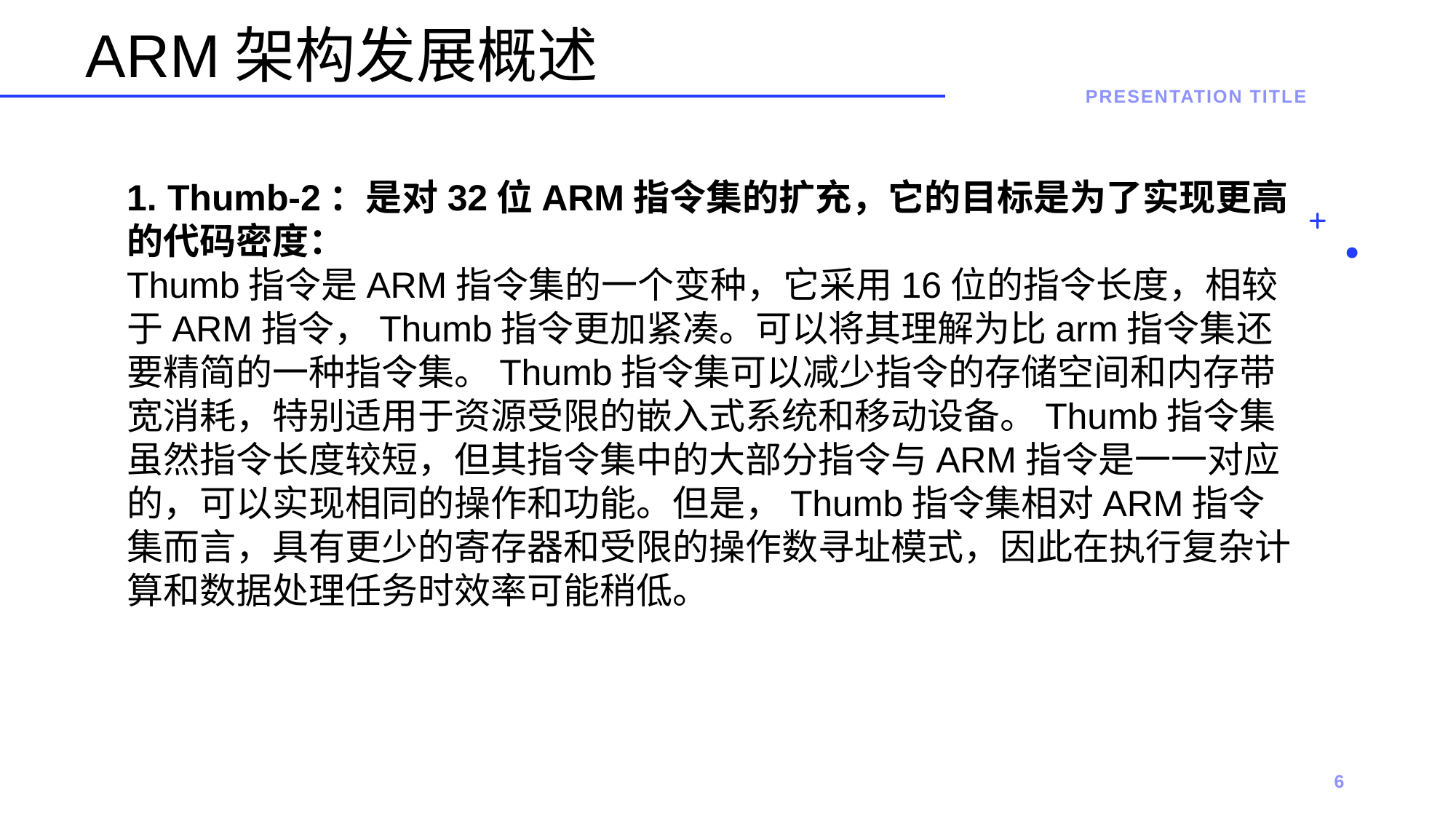

# ARM架构发展概述
Presentation Title
1. Thumb-2：是对32位ARM指令集的扩充，它的⽬标是为了实现更⾼的代码密度：
Thumb指令是ARM指令集的⼀个变种，它采⽤16位的指令⻓度，相较于ARM指令，Thumb指令更加紧凑。可以将其理解为⽐arm指令集还要精简的⼀种指令集。Thumb指令集可以减少指令的存储空间和内存带宽消耗，特别适⽤于资源受限的嵌⼊式系统和移动设备。Thumb指令集虽然指令⻓度较短，但其指令集中的⼤部分指令与ARM指令是⼀⼀对应的，可以实现相同的操作和功能。但是，Thumb指令集相对ARM指令集而言，具有更少的寄存器和受限的操作数寻址模式，因此在执⾏复杂计算和数据处理任务时效率可能稍低。

6